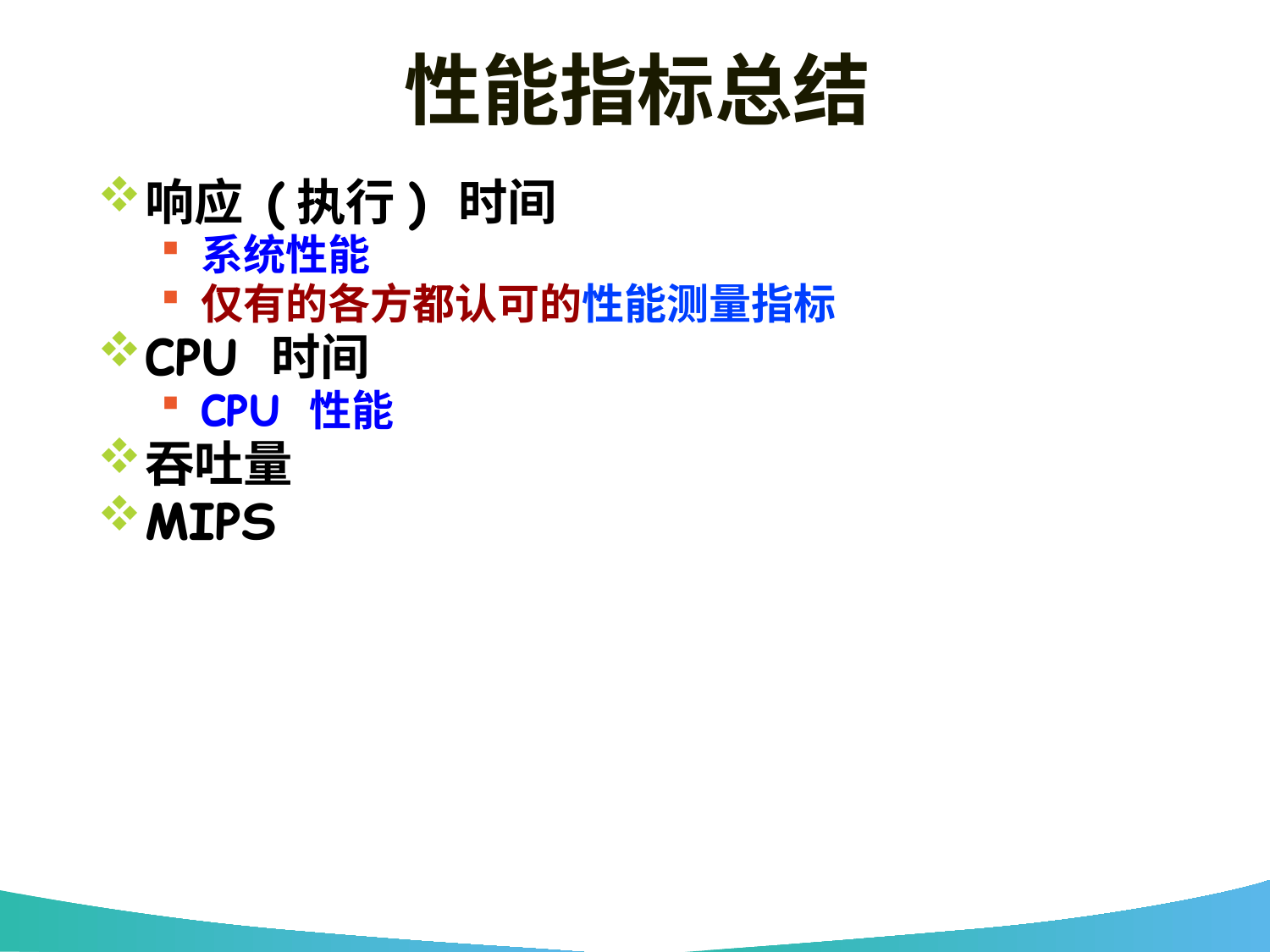

性能指标总结
响应 (执行) 时间
系统性能
仅有的各方都认可的性能测量指标
CPU 时间
CPU 性能
吞吐量
MIPS